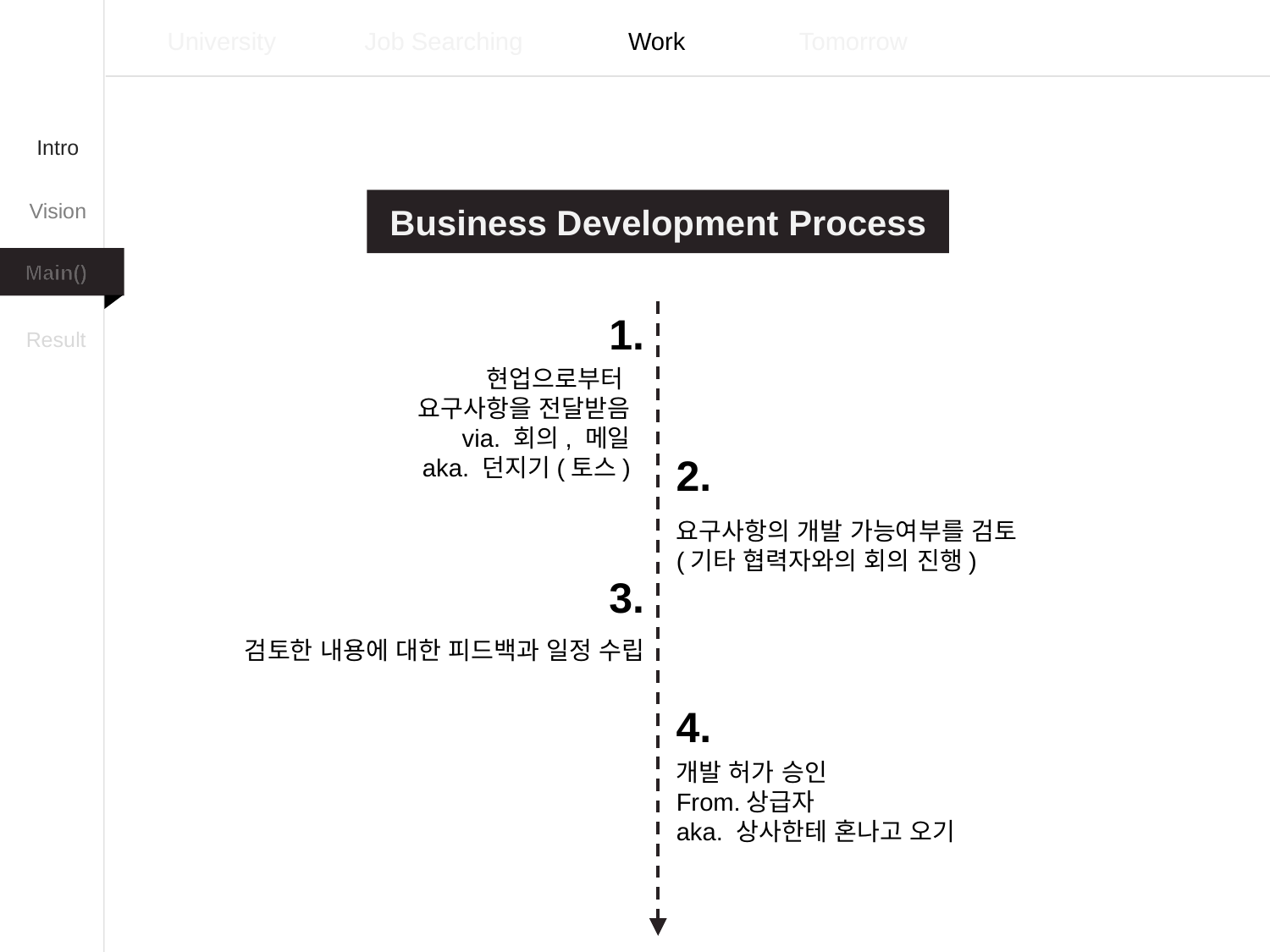

Intro
Vision

Main()

Result
University
Job Searching
Work
Tomorrow

Business Development Process
1.
현업으로부터
요구사항을 전달받음
via. 회의, 메일
aka. 던지기(토스)
2.
요구사항의 개발 가능여부를 검토
(기타 협력자와의 회의 진행)
3.
검토한 내용에 대한 피드백과 일정 수립
4.
개발 허가 승인
From.상급자
aka. 상사한테 혼나고 오기